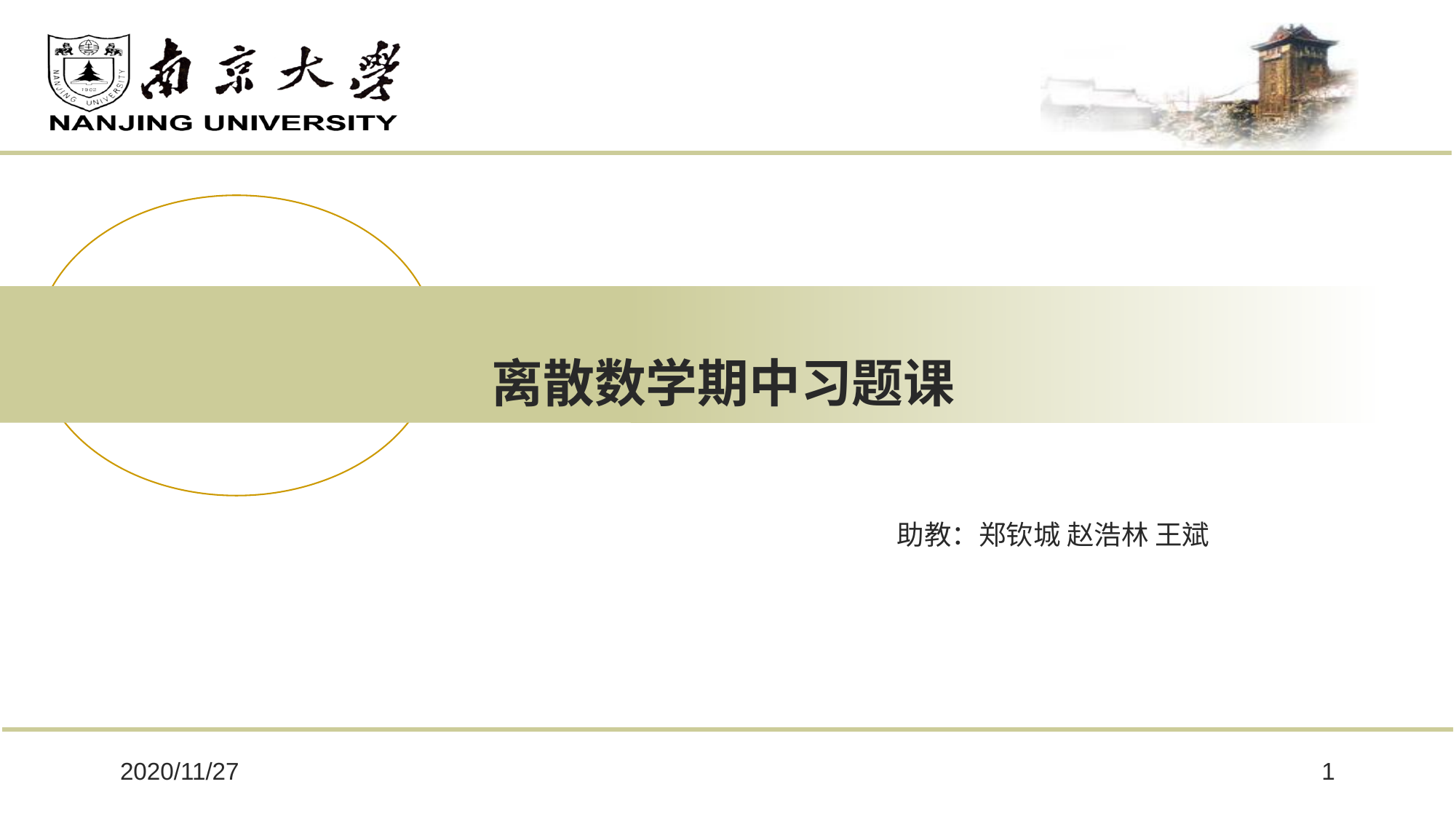

# 离散数学期中习题课
助教：郑钦城 赵浩林 王斌

2020/11/27
1